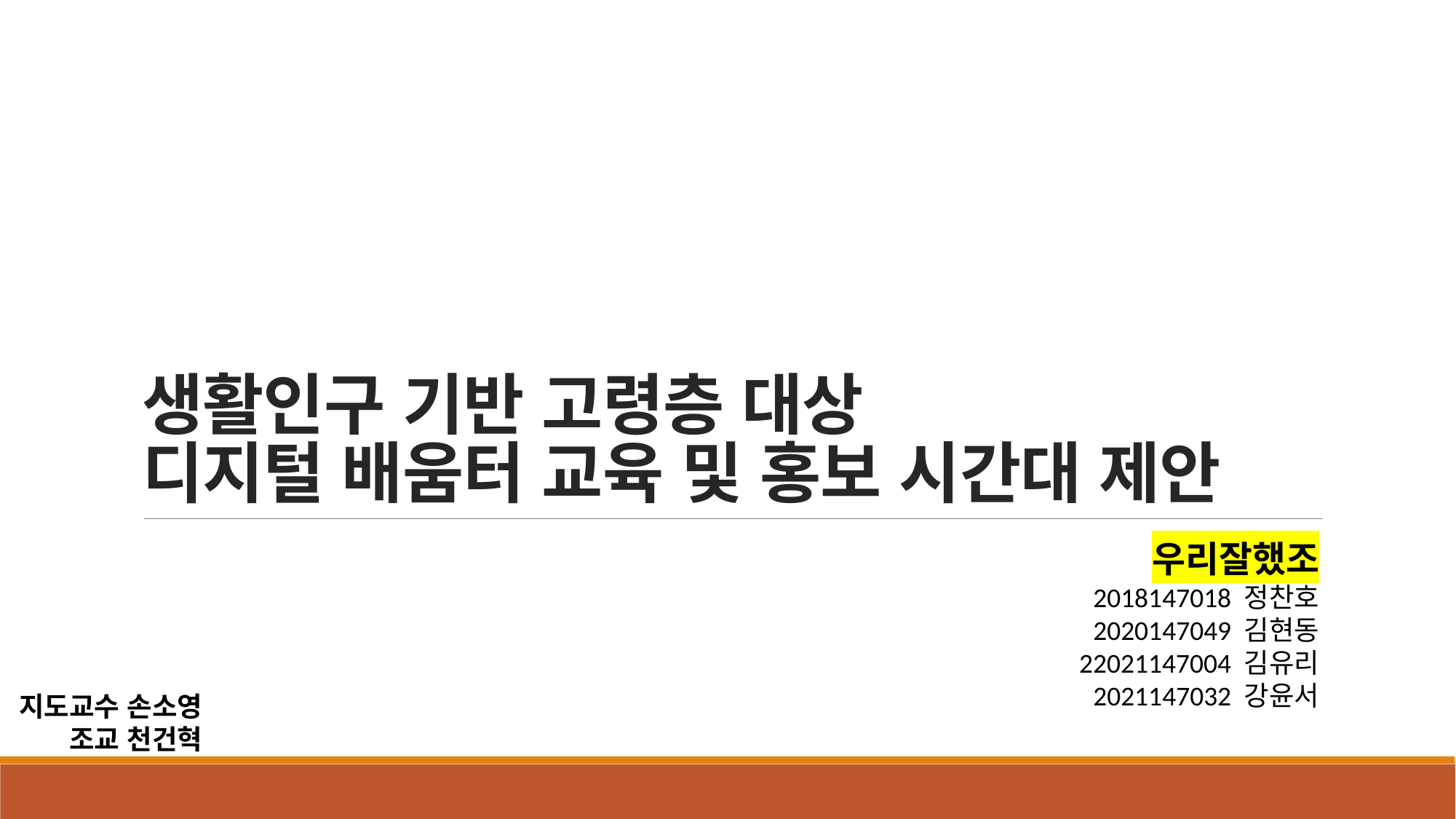

# 생활인구 기반 고령층 대상 디지털 배움터 교육 및 홍보 시간대 제안
우리잘했조
2018147018 정찬호
2020147049 김현동
22021147004 김유리
2021147032 강윤서

지도교수 손소영
조교 천건혁